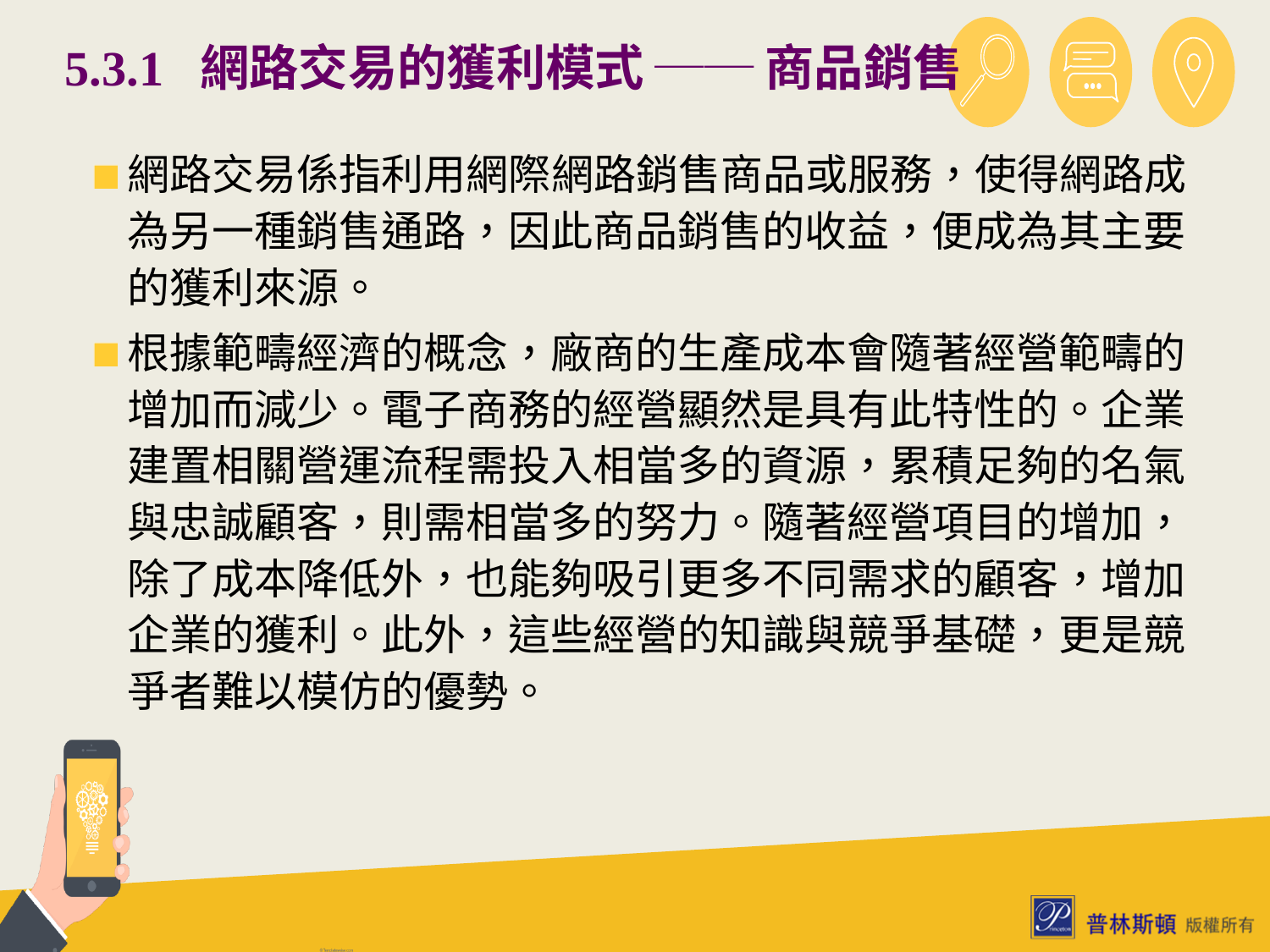

# 5.3.1  網路交易的獲利模式 ── 商品銷售
網路交易係指利用網際網路銷售商品或服務，使得網路成為另一種銷售通路，因此商品銷售的收益，便成為其主要的獲利來源。
根據範疇經濟的概念，廠商的生產成本會隨著經營範疇的增加而減少。電子商務的經營顯然是具有此特性的。企業建置相關營運流程需投入相當多的資源，累積足夠的名氣與忠誠顧客，則需相當多的努力。隨著經營項目的增加，除了成本降低外，也能夠吸引更多不同需求的顧客，增加企業的獲利。此外，這些經營的知識與競爭基礎，更是競爭者難以模仿的優勢。